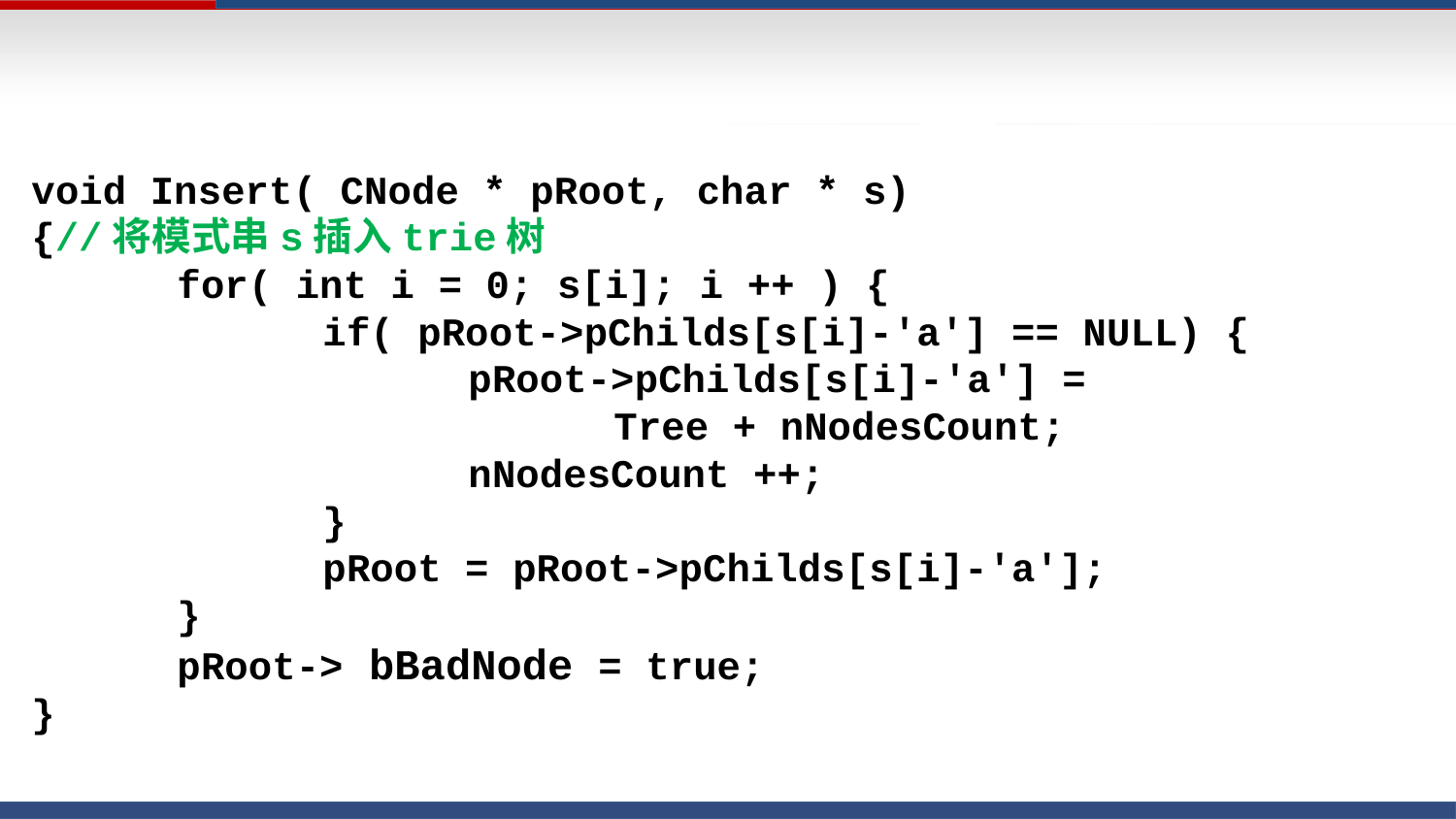

void Insert( CNode * pRoot, char * s)
{//将模式串s插入trie树
	for( int i = 0; s[i]; i ++ ) {
		if( pRoot->pChilds[s[i]-'a'] == NULL) {
			pRoot->pChilds[s[i]-'a'] =
				Tree + nNodesCount;
			nNodesCount ++;
		}
		pRoot = pRoot->pChilds[s[i]-'a'];
	}
	pRoot-> bBadNode = true;
}